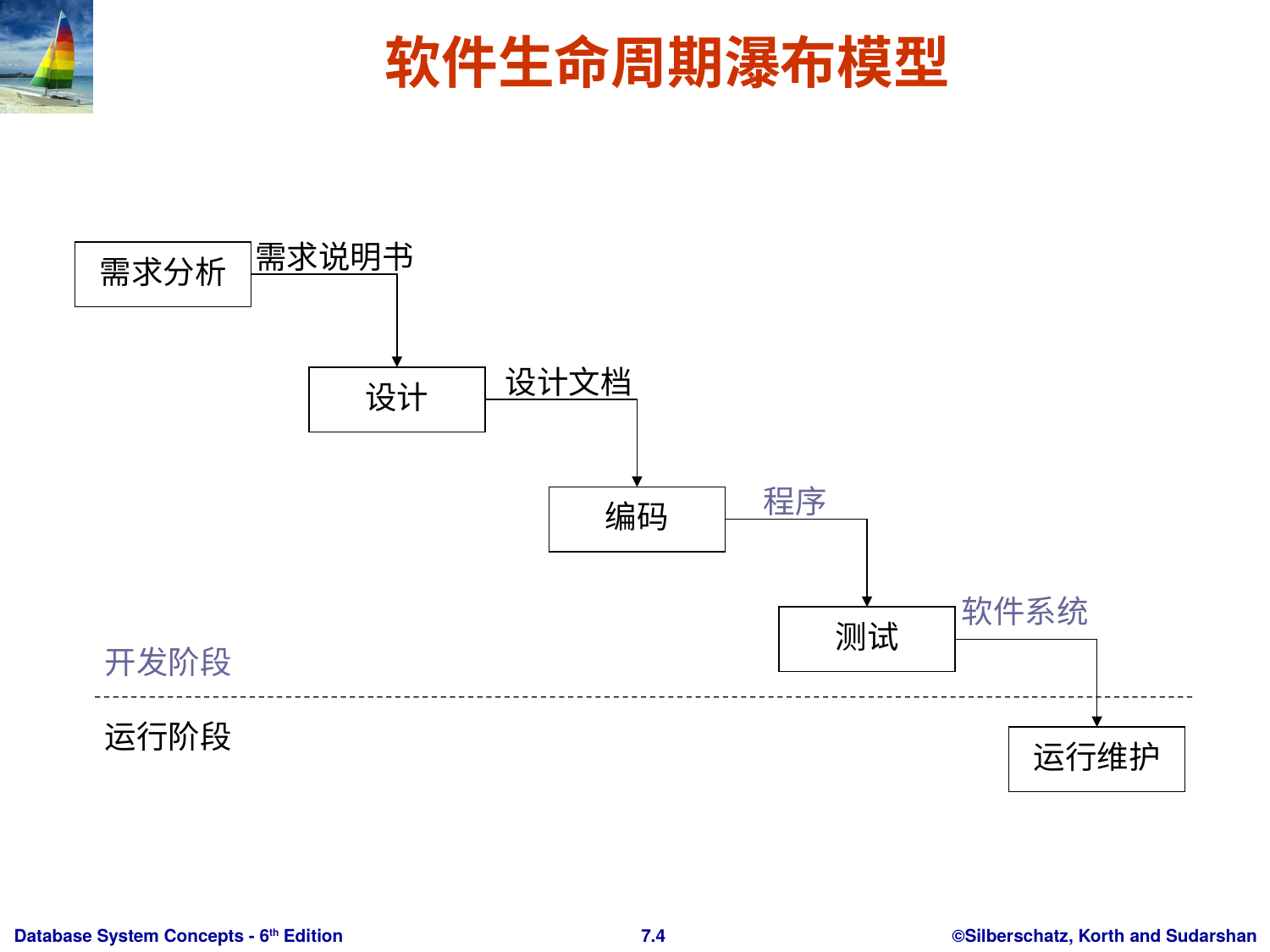

# 软件生命周期瀑布模型
需求说明书
需求分析
设计文档
设计
程序
编码
软件系统
测试
开发阶段

运行阶段
运行维护